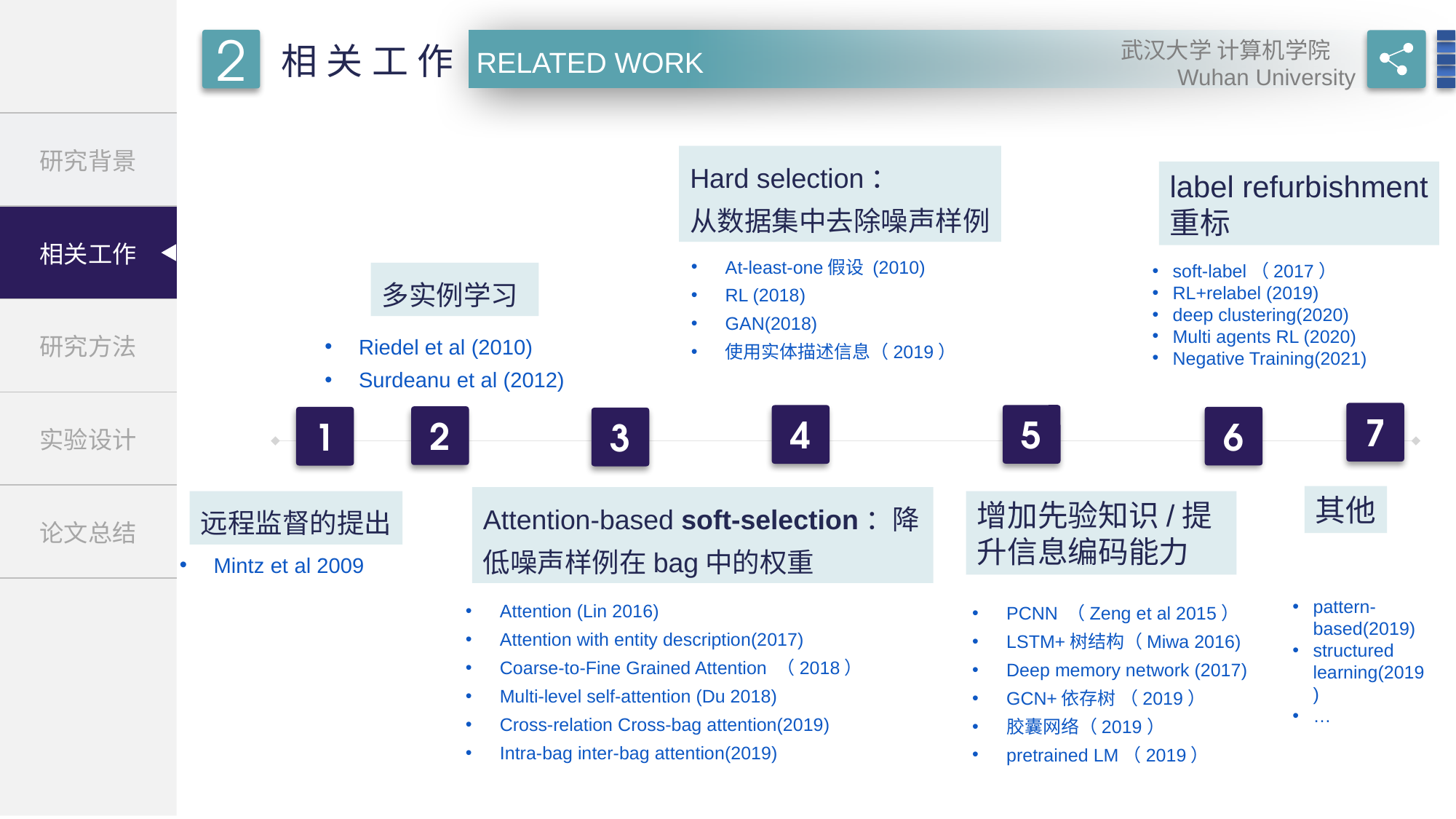

Hard selection：
从数据集中去除噪声样例
label refurbishment
重标
At-least-one假设 (2010)
RL (2018)
GAN(2018)
使用实体描述信息（2019）
soft-label（2017）
RL+relabel (2019)
deep clustering(2020)
Multi agents RL (2020)
Negative Training(2021)
多实例学习
Riedel et al (2010)
Surdeanu et al (2012)
7
5
4
2
6
1
3
其他
Attention-based soft-selection：降低噪声样例在bag中的权重
远程监督的提出
增加先验知识/提升信息编码能力
Mintz et al 2009
Attention (Lin 2016)
Attention with entity description(2017)
Coarse-to-Fine Grained Attention （2018）
Multi-level self-attention (Du 2018)
Cross-relation Cross-bag attention(2019)
Intra-bag inter-bag attention(2019)

PCNN （Zeng et al 2015）
LSTM+树结构（Miwa 2016)
Deep memory network (2017)
GCN+依存树 （2019）
胶囊网络（2019）
pretrained LM（2019）
pattern-based(2019)
structured learning(2019)
…